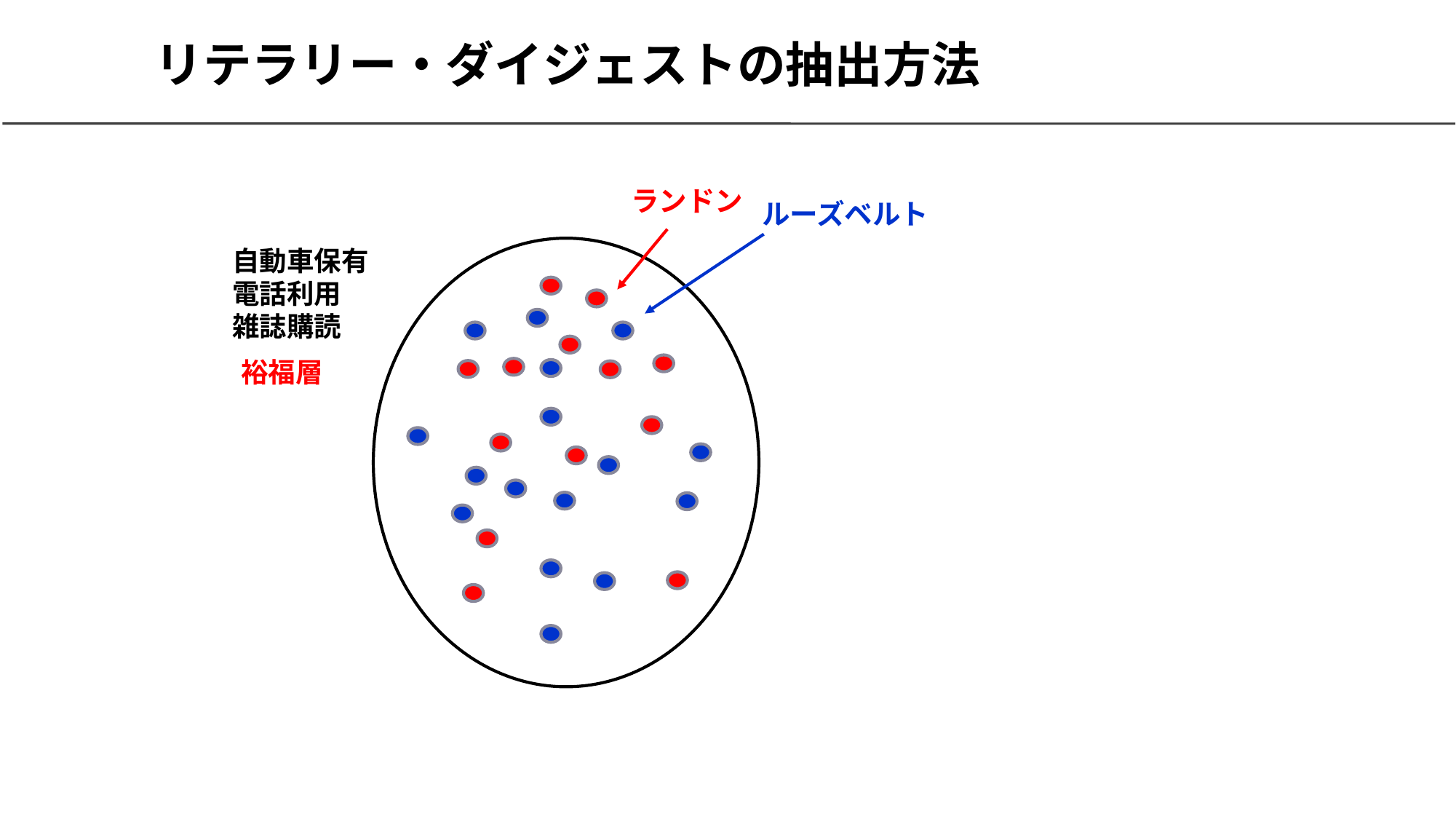

# リテラリー・ダイジェストの抽出方法
ランドン
ルーズベルト

自動車保有
電話利用
雑誌購読

裕福層